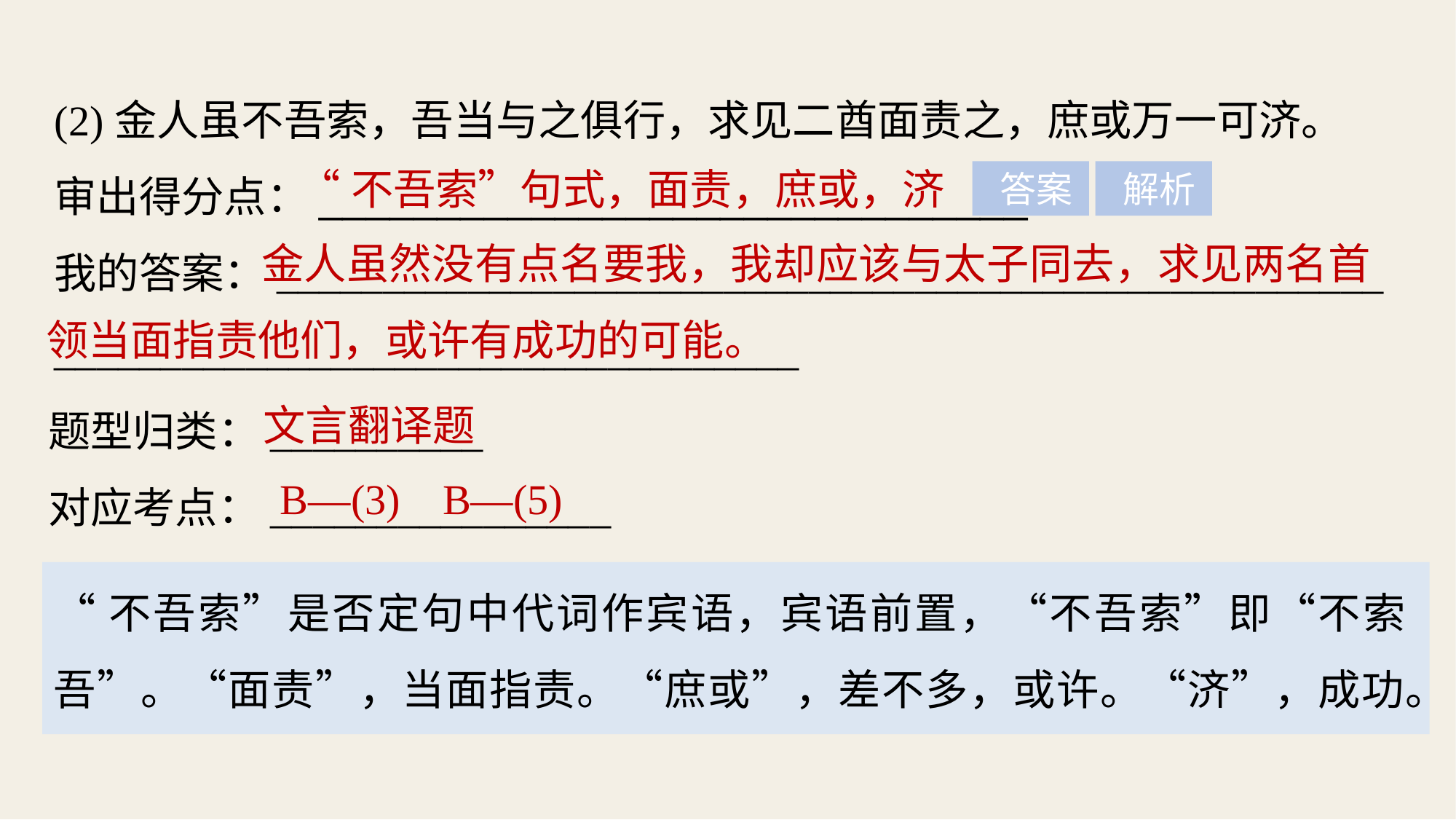

(2)金人虽不吾索，吾当与之俱行，求见二酋面责之，庶或万一可济。
审出得分点：______________________________
我的答案：____________________________________________________
___________________________________
“不吾索”句式，面责，庶或，济
 答案
 解析
                     金人虽然没有点名要我，我却应该与太子同去，求见两名首领当面指责他们，或许有成功的可能。
文言翻译题
题型归类：__________
对应考点：________________
B—(3)    B—(5)
“不吾索”是否定句中代词作宾语，宾语前置，“不吾索”即“不索吾”。“面责”，当面指责。“庶或”，差不多，或许。“济”，成功。